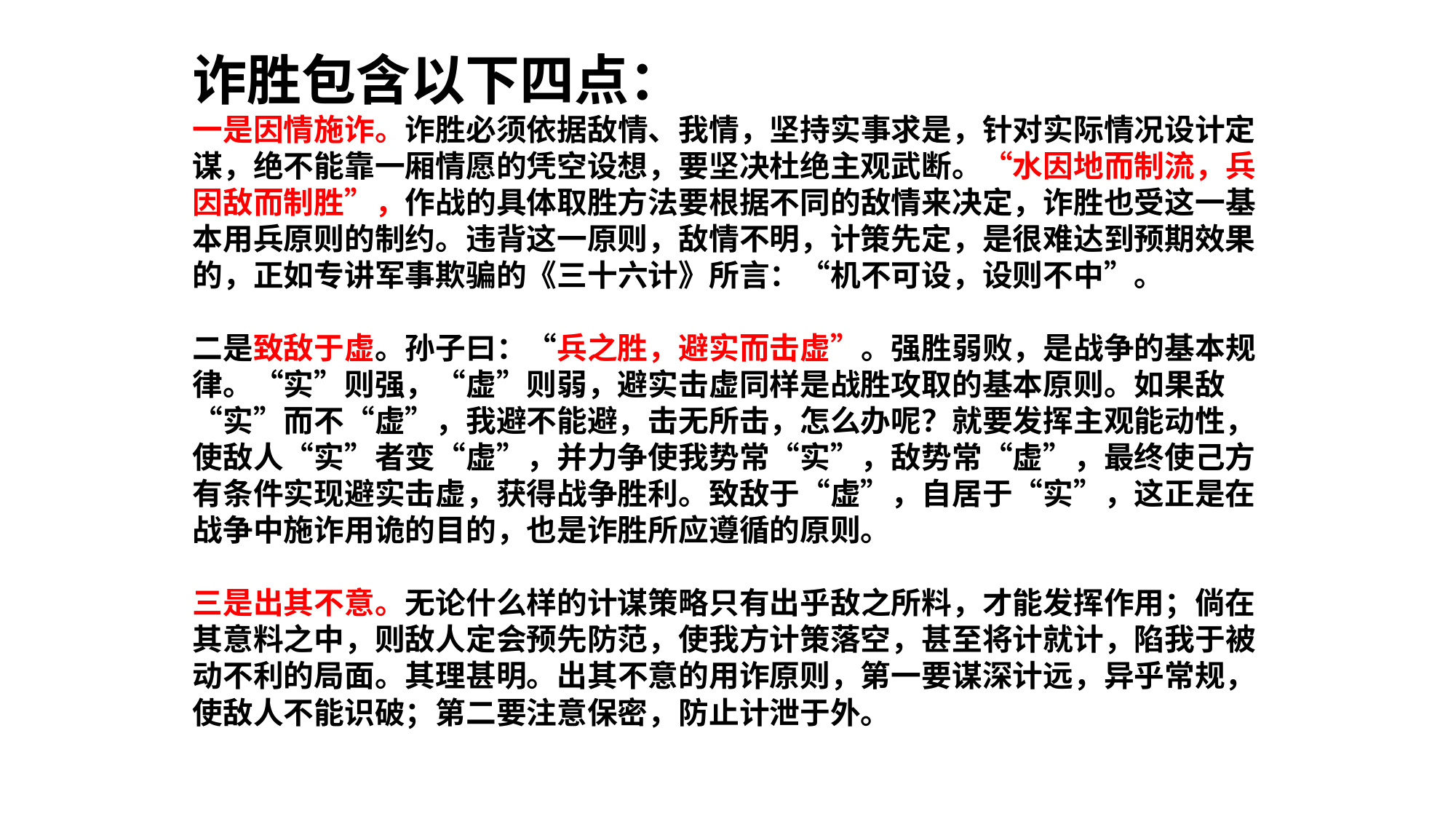

诈胜包含以下四点：
一是因情施诈。诈胜必须依据敌情、我情，坚持实事求是，针对实际情况设计定谋，绝不能靠一厢情愿的凭空设想，要坚决杜绝主观武断。“水因地而制流，兵因敌而制胜”，作战的具体取胜方法要根据不同的敌情来决定，诈胜也受这一基本用兵原则的制约。违背这一原则，敌情不明，计策先定，是很难达到预期效果的，正如专讲军事欺骗的《三十六计》所言：“机不可设，设则不中”。

二是致敌于虚。孙子曰：“兵之胜，避实而击虚”。强胜弱败，是战争的基本规律。“实”则强，“虚”则弱，避实击虚同样是战胜攻取的基本原则。如果敌“实”而不“虚”，我避不能避，击无所击，怎么办呢？就要发挥主观能动性，使敌人“实”者变“虚”，并力争使我势常“实”，敌势常“虚”，最终使己方有条件实现避实击虚，获得战争胜利。致敌于“虚”，自居于“实”，这正是在战争中施诈用诡的目的，也是诈胜所应遵循的原则。

三是出其不意。无论什么样的计谋策略只有出乎敌之所料，才能发挥作用；倘在其意料之中，则敌人定会预先防范，使我方计策落空，甚至将计就计，陷我于被动不利的局面。其理甚明。出其不意的用诈原则，第一要谋深计远，异乎常规，使敌人不能识破；第二要注意保密，防止计泄于外。